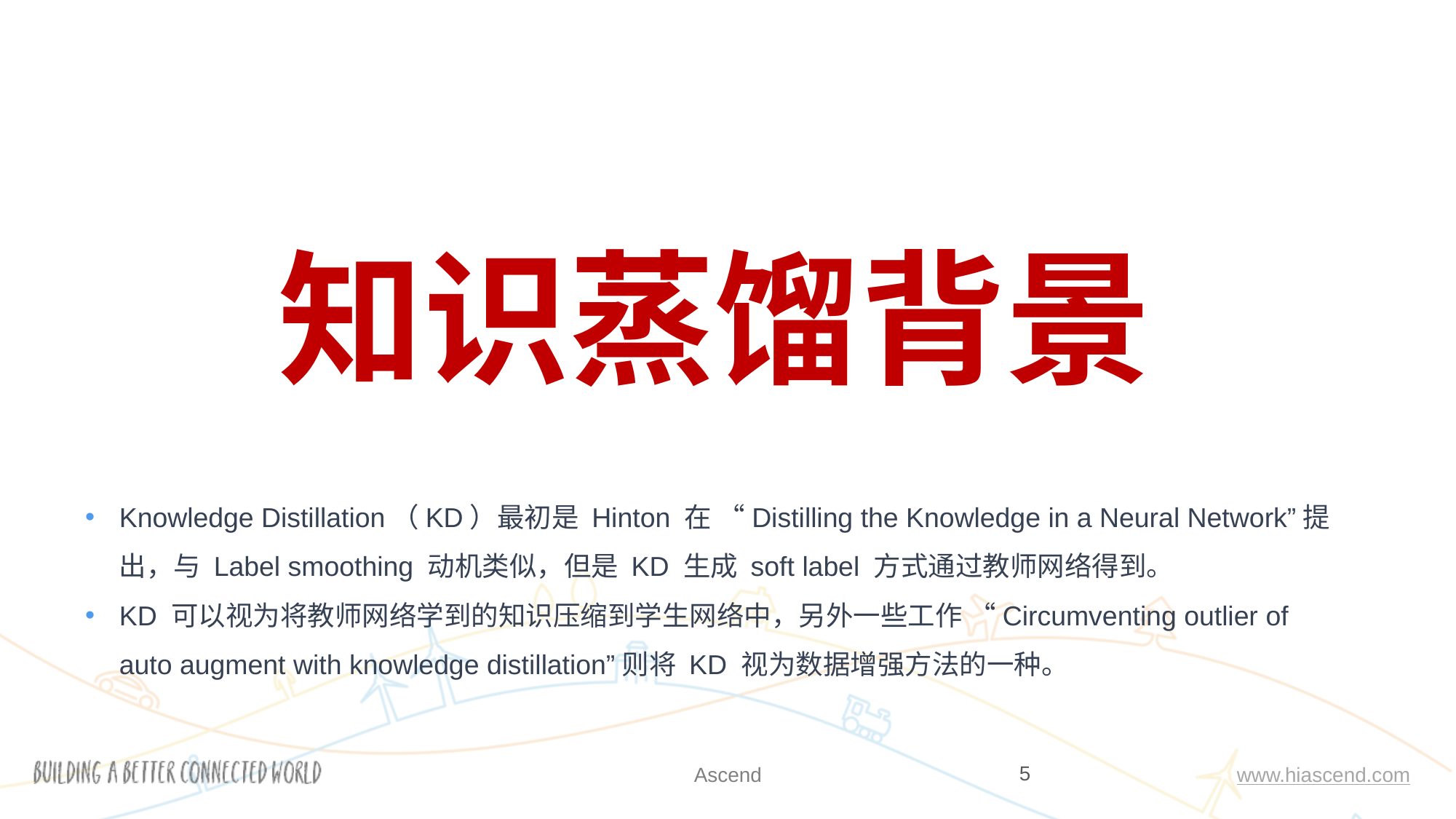

知识蒸馏背景
Knowledge Distillation（KD）最初是 Hinton 在 “Distilling the Knowledge in a Neural Network”提出，与 Label smoothing 动机类似，但是 KD 生成 soft label 方式通过教师网络得到。
KD 可以视为将教师网络学到的知识压缩到学生网络中，另外一些工作 “Circumventing outlier of auto augment with knowledge distillation”则将 KD 视为数据增强方法的一种。